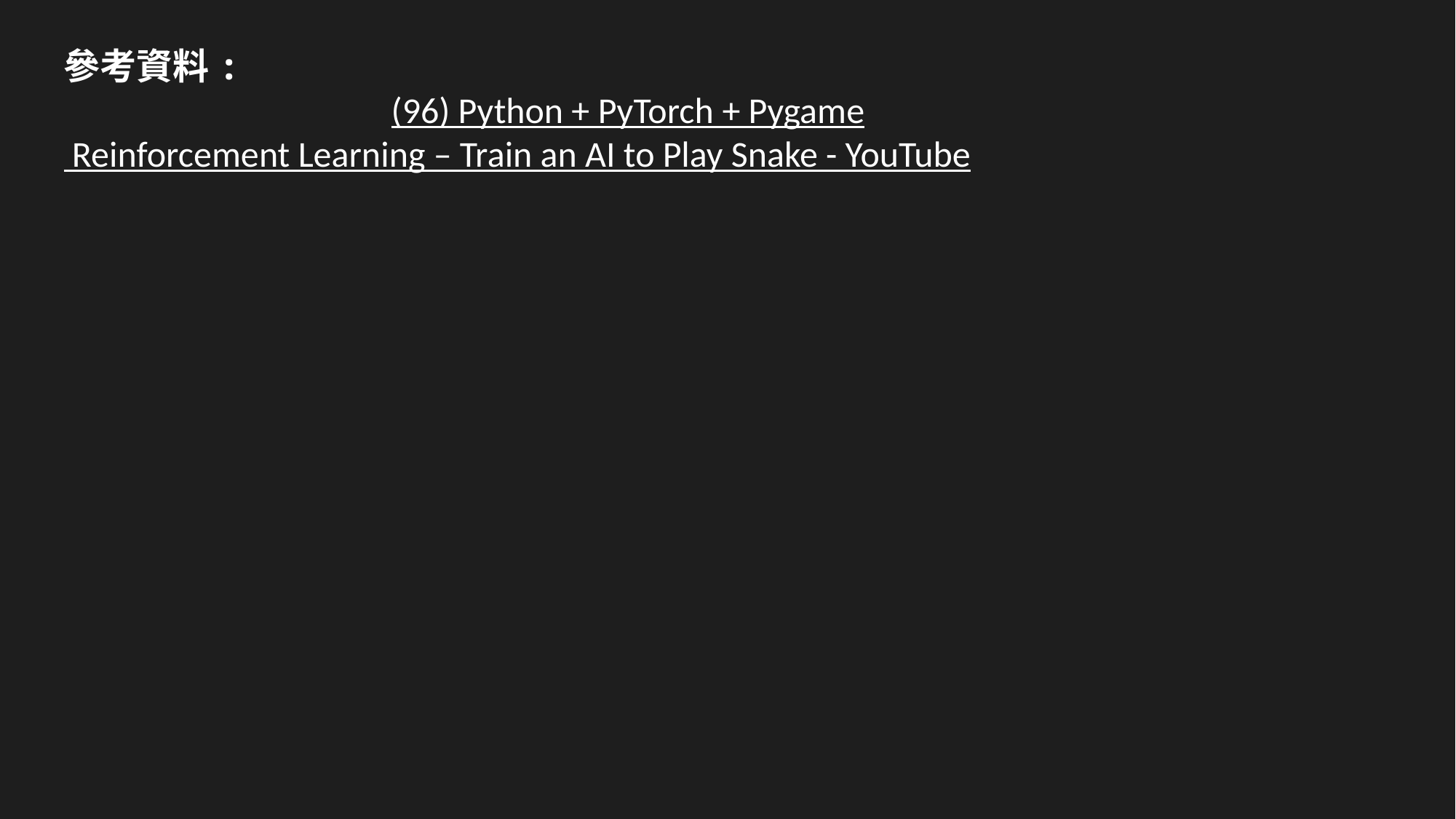

參考資料:
			(96) Python + PyTorch + Pygame Reinforcement Learning – Train an AI to Play Snake - YouTube